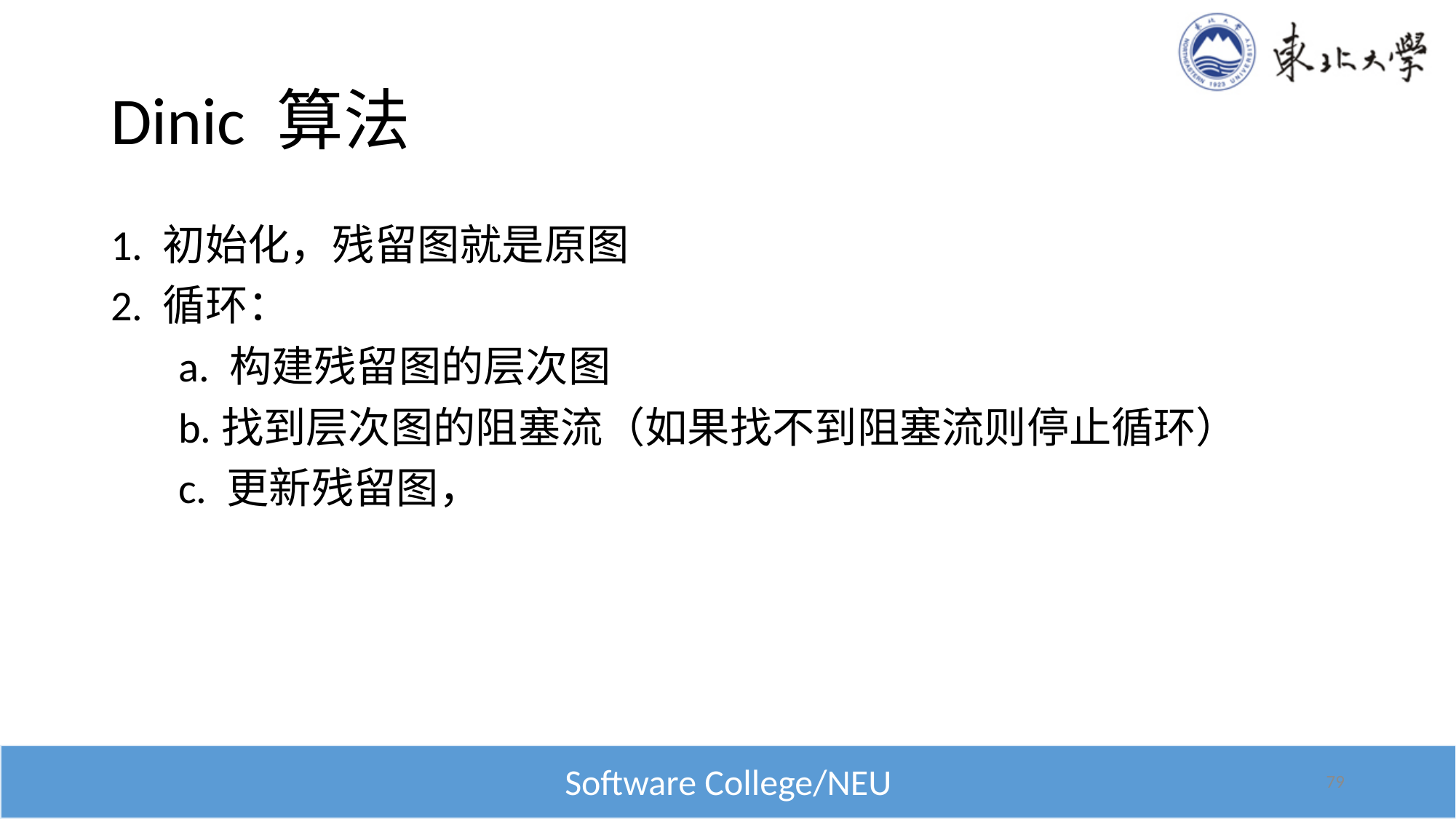

# Dinic 算法
1. 初始化，残留图就是原图
2. 循环：
       a. 构建残留图的层次图
       b.找到层次图的阻塞流（如果找不到阻塞流则停止循环）
       c. 更新残留图，